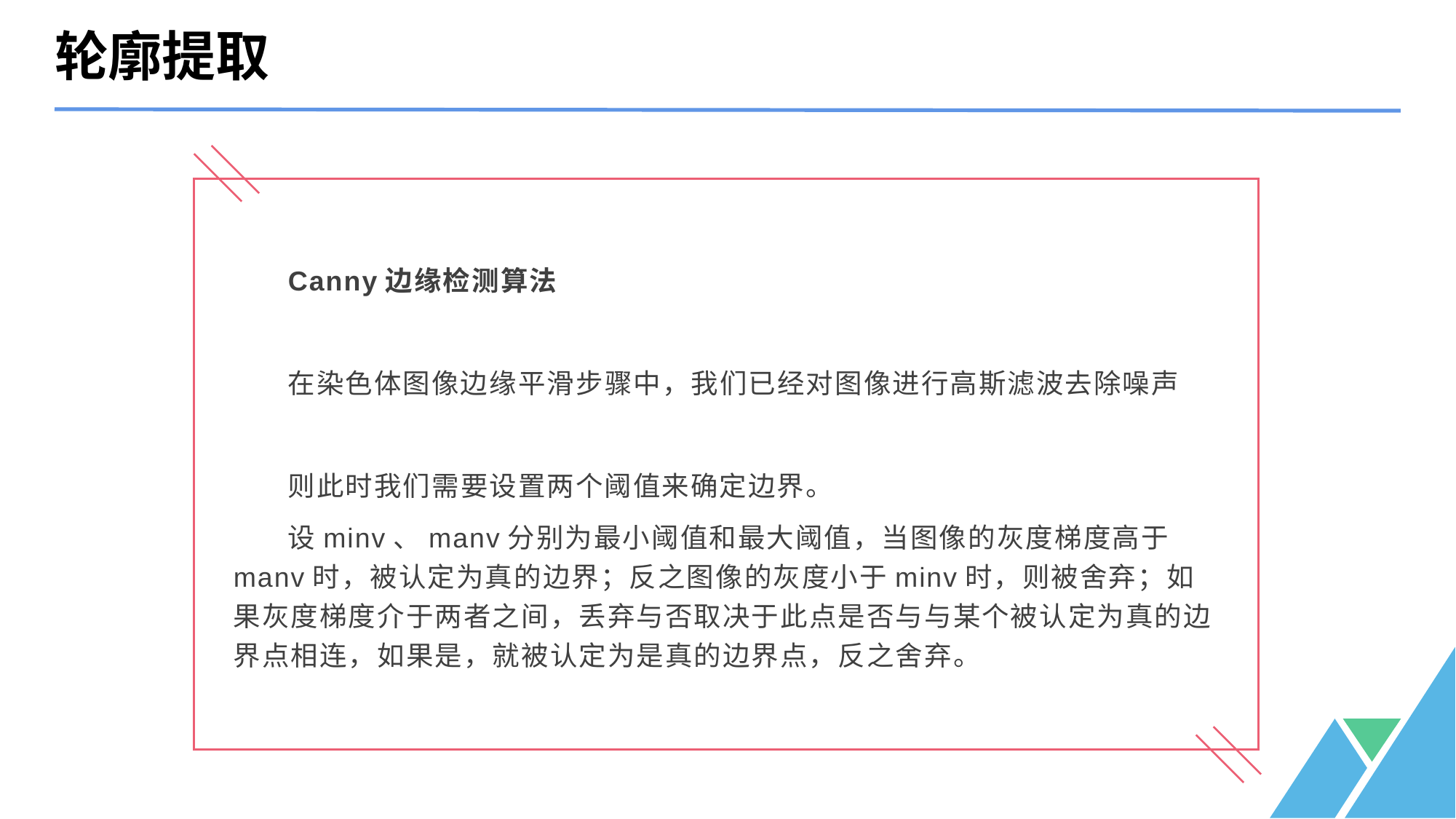

轮廓提取

Canny边缘检测算法

在染色体图像边缘平滑步骤中，我们已经对图像进行高斯滤波去除噪声

则此时我们需要设置两个阈值来确定边界。
设minv、manv分别为最小阈值和最大阈值，当图像的灰度梯度高于manv时，被认定为真的边界；反之图像的灰度小于minv时，则被舍弃；如果灰度梯度介于两者之间，丢弃与否取决于此点是否与与某个被认定为真的边界点相连，如果是，就被认定为是真的边界点，反之舍弃。